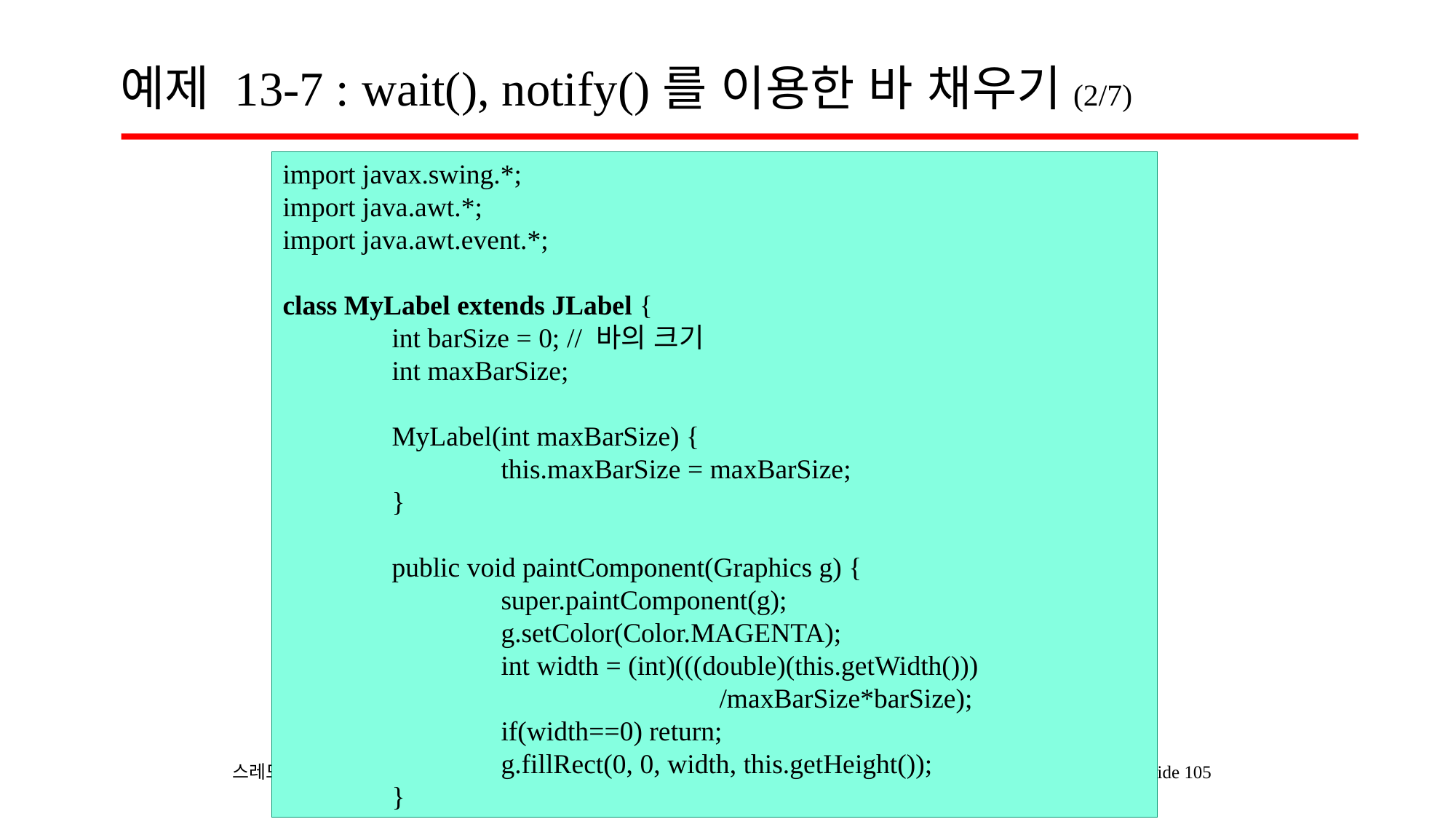

# 예제 13-7 : wait(), notify()를 이용한 바 채우기(2/7)
import javax.swing.*;
import java.awt.*;
import java.awt.event.*;

class MyLabel extends JLabel {
	int barSize = 0; // 바의 크기
	int maxBarSize;

	MyLabel(int maxBarSize) {
		this.maxBarSize = maxBarSize;
	}

	public void paintComponent(Graphics g) {
		super.paintComponent(g);
		g.setColor(Color.MAGENTA);
		int width = (int)(((double)(this.getWidth()))
				/maxBarSize*barSize);
		if(width==0) return;
		g.fillRect(0, 0, width, this.getHeight());
	}